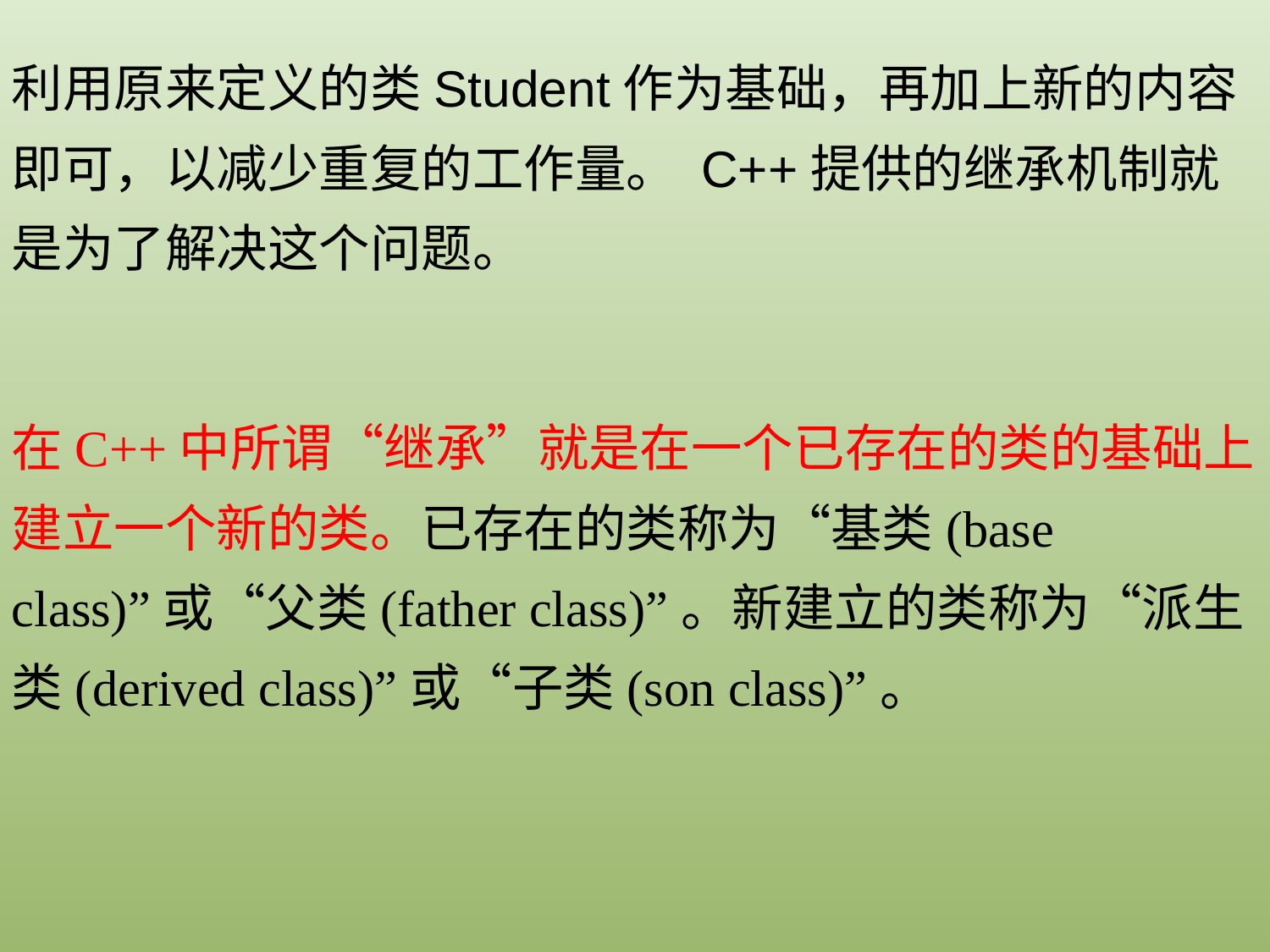

利用原来定义的类Student作为基础，再加上新的内容即可，以减少重复的工作量。 C++提供的继承机制就是为了解决这个问题。
在C++中所谓“继承”就是在一个已存在的类的基础上建立一个新的类。已存在的类称为“基类(base class)”或“父类(father class)”。新建立的类称为“派生类(derived class)”或“子类(son class)”。
710